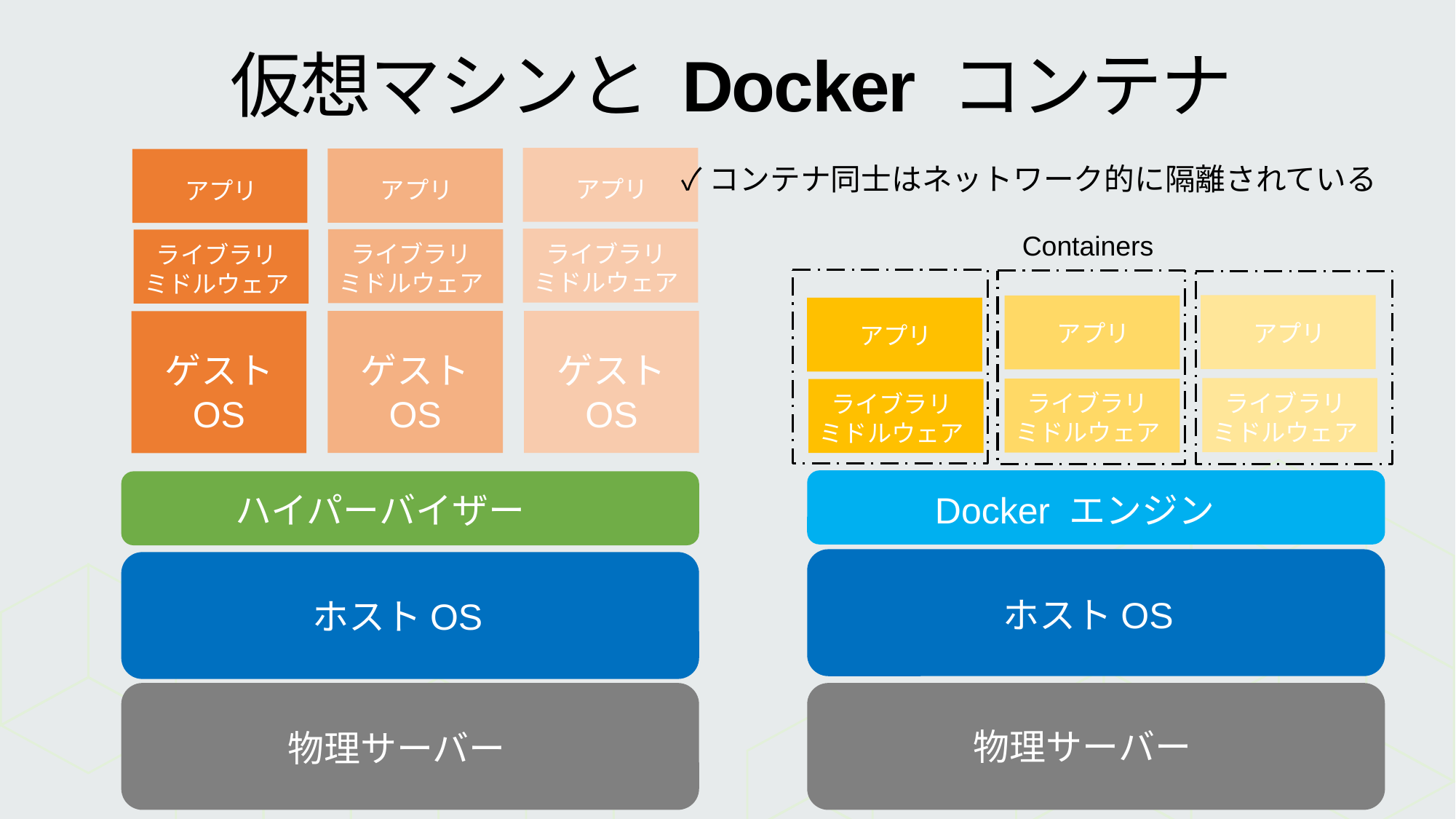

# 仮想マシンと Docker コンテナ

✓コンテナ同士はネットワーク的に隔離されている
アプリ
アプリ
アプリ
Containers

ライブラリ
ミドルウェア
ライブラリ
ミドルウェア
ライブラリ
ミドルウェア

アプリ
アプリ
アプリ
ゲスト
OS
ゲスト
OS
ゲスト
OS

ライブラリ
ミドルウェア
ライブラリ
ミドルウェア
ライブラリ
ミドルウェア

ハイパーバイザー
Docker エンジン

ホストOS
ホストOS

物理サーバー
物理サーバー